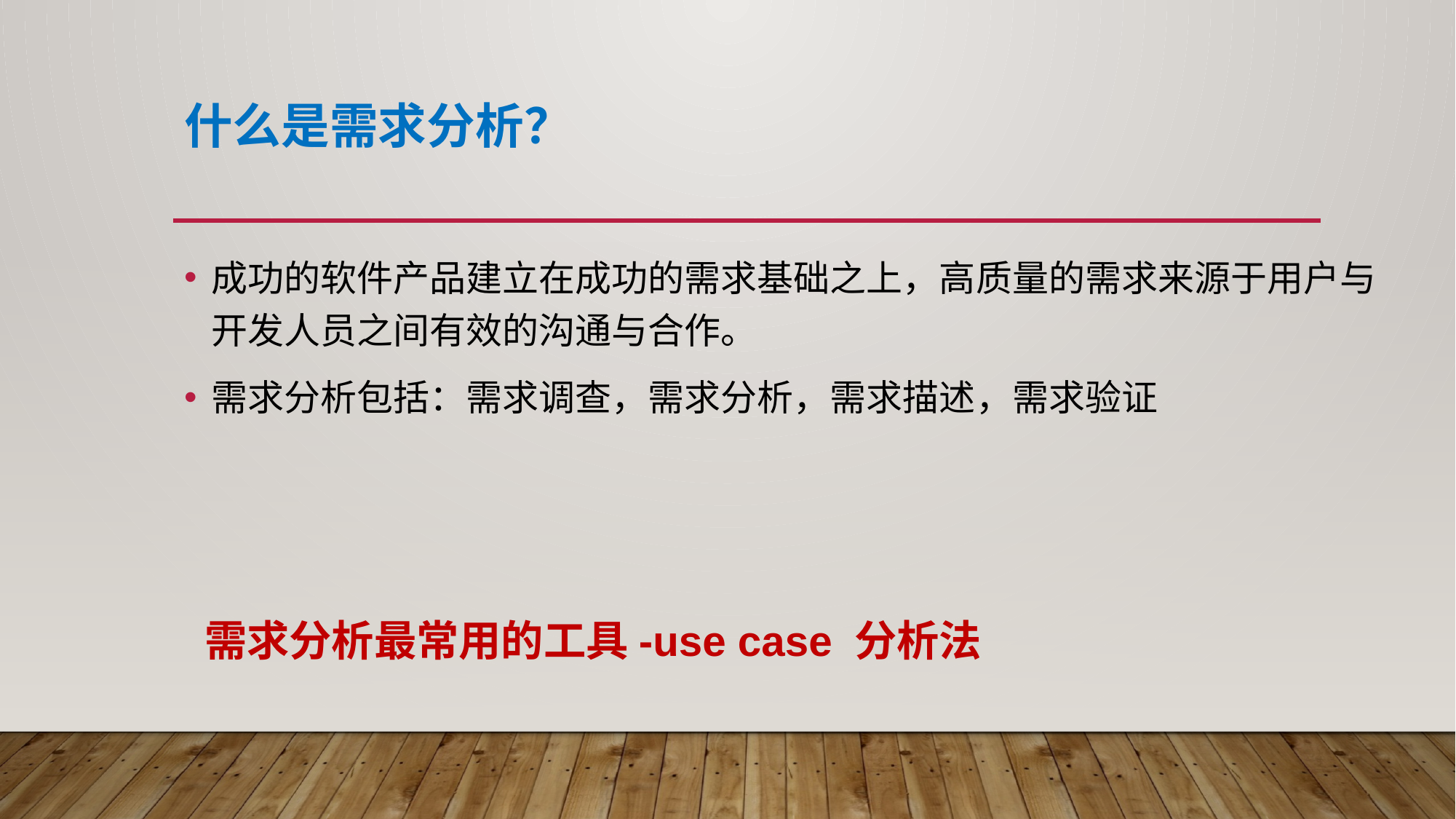

# 什么是需求分析？
成功的软件产品建立在成功的需求基础之上，高质量的需求来源于用户与开发人员之间有效的沟通与合作。
需求分析包括：需求调查，需求分析，需求描述，需求验证

需求分析最常用的工具-use case 分析法